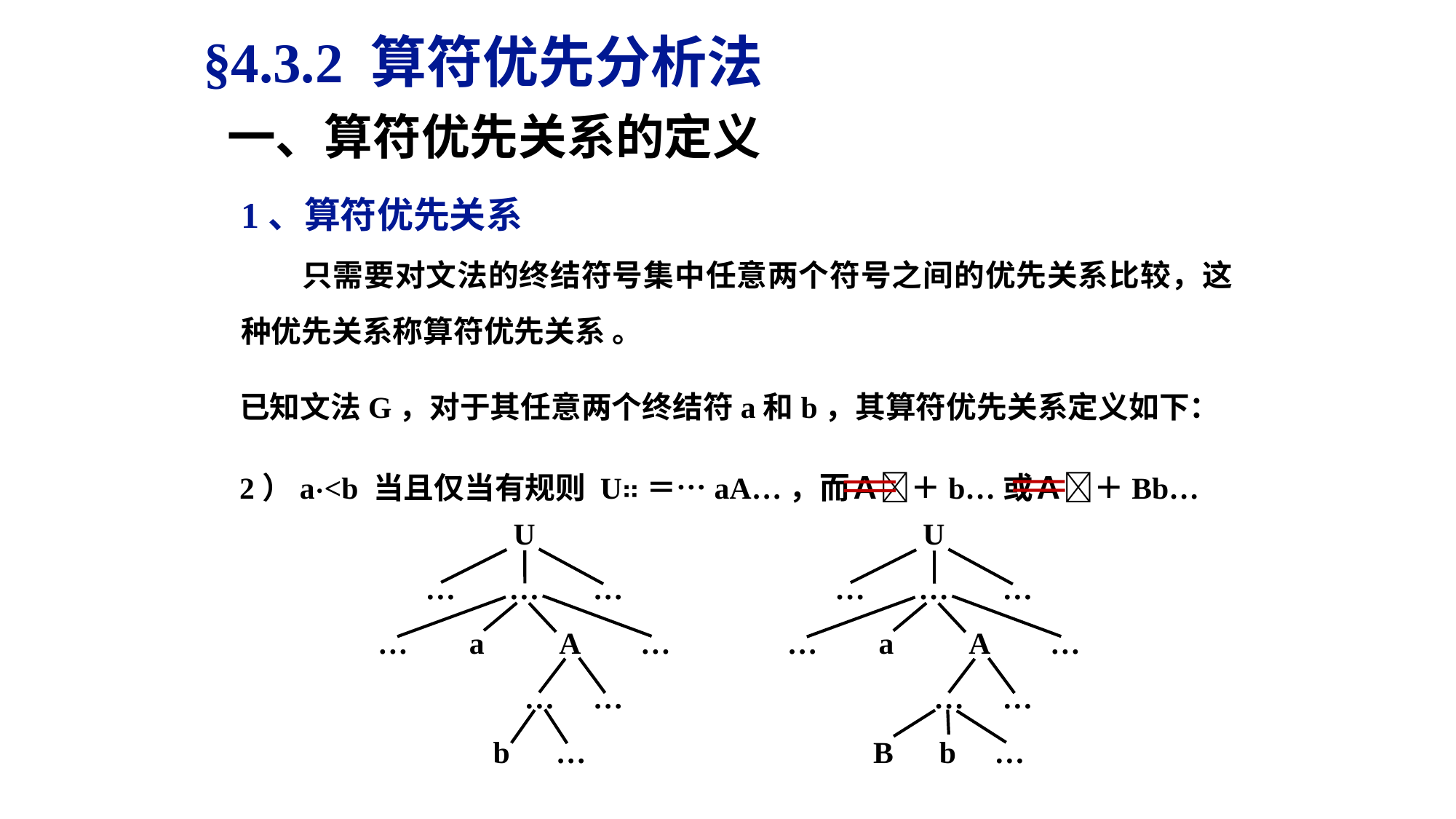

§4.3.2 算符优先分析法
一、算符优先关系的定义
1、算符优先关系
       只需要对文法的终结符号集中任意两个符号之间的优先关系比较，这种优先关系称算符优先关系 。
已知文法G，对于其任意两个终结符a和b，其算符优先关系定义如下：
2）a·<b 当且仅当有规则 U∷＝…aA…，而Ａ⇒＋b…或Ａ⇒＋Bb…

U
…       …       …
…        a          A        …
             …     …
    b      …
U
…       …       …
…        a          A        …
             …     …
    B      b     …